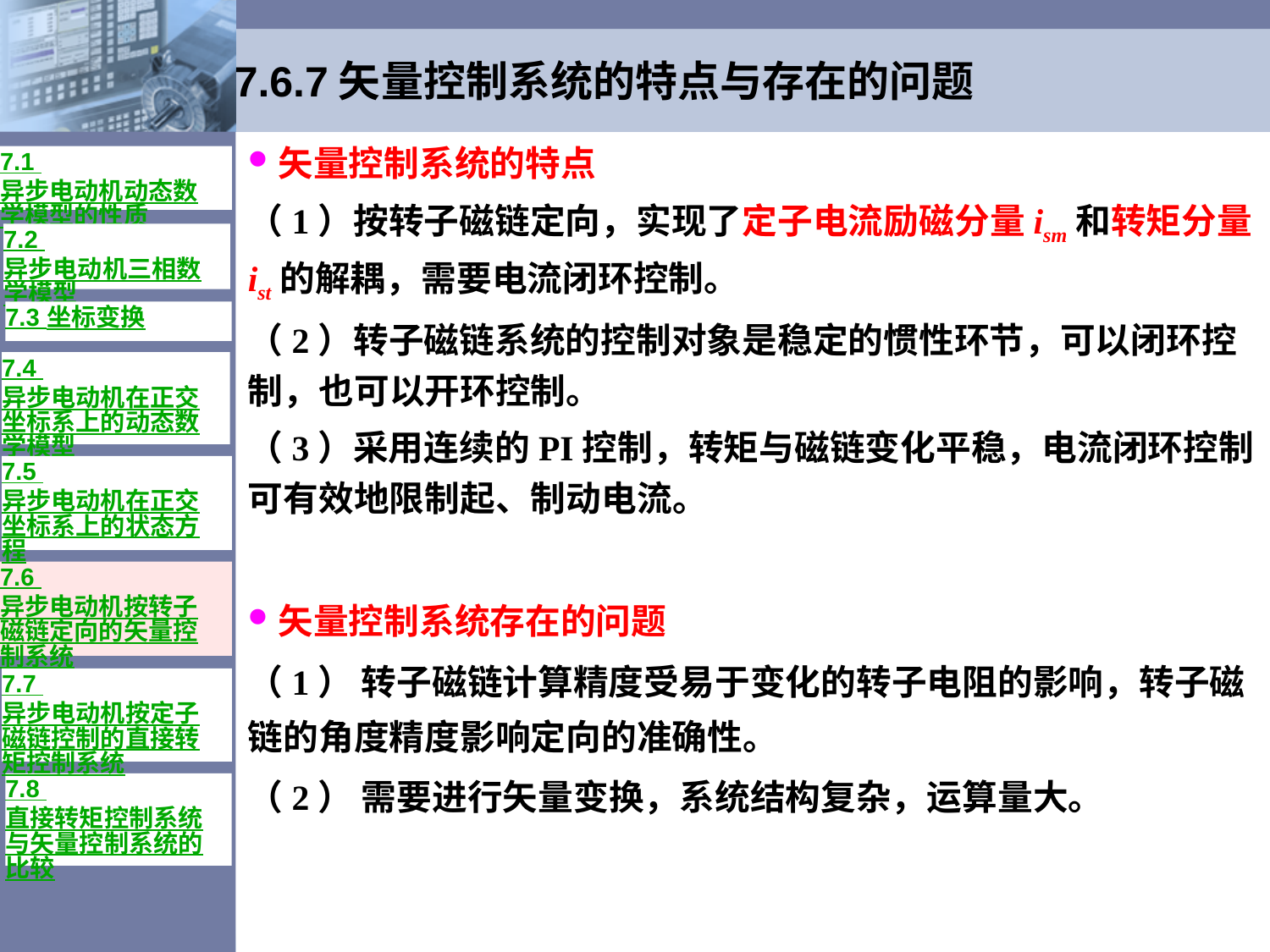

# 7.6.7矢量控制系统的特点与存在的问题
矢量控制系统的特点
（1）按转子磁链定向，实现了定子电流励磁分量ism和转矩分量ist的解耦，需要电流闭环控制。
（2）转子磁链系统的控制对象是稳定的惯性环节，可以闭环控制，也可以开环控制。
（3）采用连续的PI控制，转矩与磁链变化平稳，电流闭环控制可有效地限制起、制动电流。
7.1 异步电动机动态数学模型的性质
7.2 异步电动机三相数学模型
7.3 坐标变换
7.4 异步电动机在正交坐标系上的动态数学模型

7.5 异步电动机在正交坐标系上的状态方程

7.6 异步电动机按转子磁链定向的矢量控制系统
矢量控制系统存在的问题
（1） 转子磁链计算精度受易于变化的转子电阻的影响，转子磁链的角度精度影响定向的准确性。
（2） 需要进行矢量变换，系统结构复杂，运算量大。
7.7 异步电动机按定子磁链控制的直接转矩控制系统
7.8 直接转矩控制系统与矢量控制系统的比较